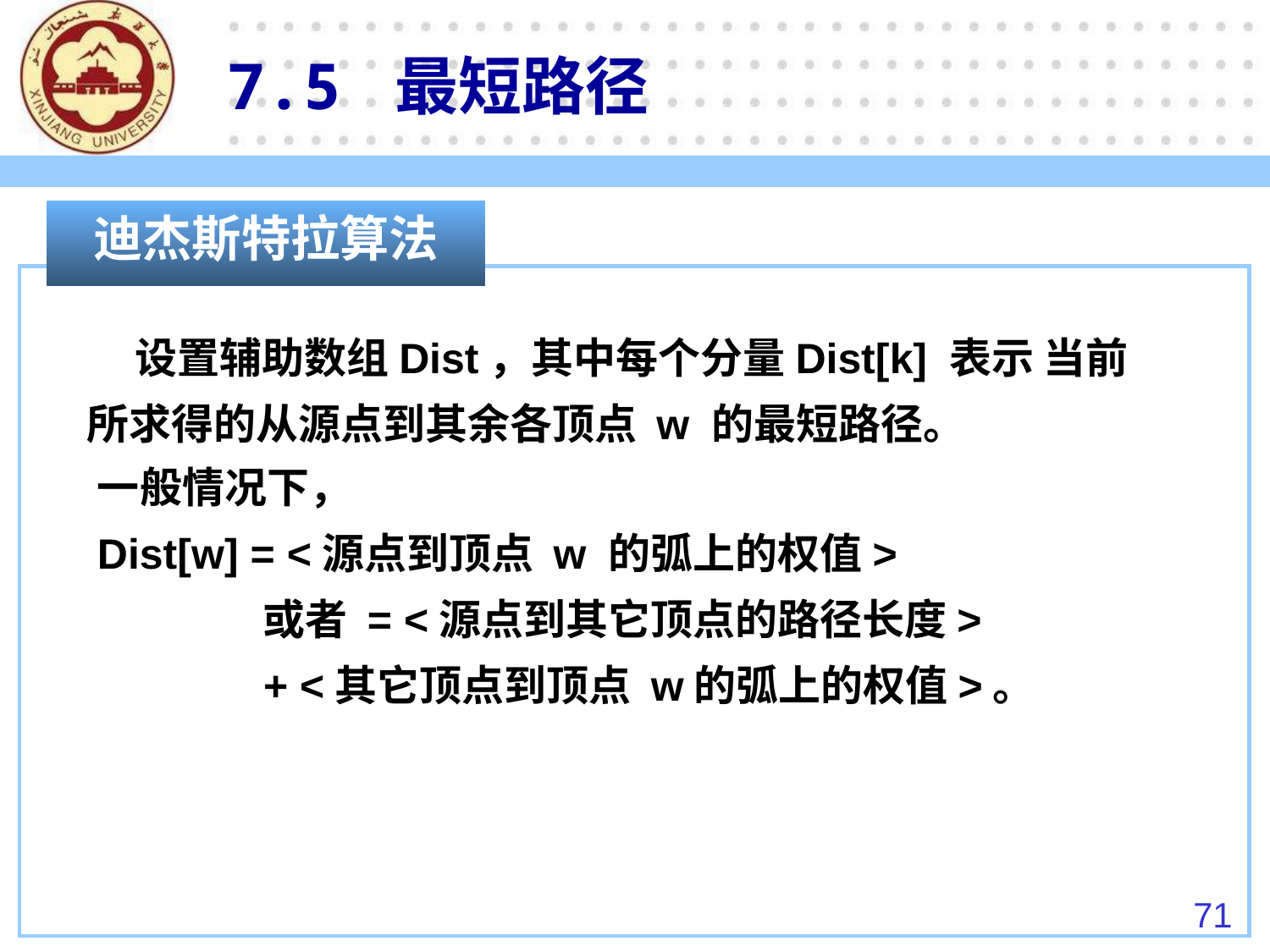

7.5 最短路径
迪杰斯特拉算法

    设置辅助数组Dist，其中每个分量Dist[k] 表示 当前所求得的从源点到其余各顶点 w 的最短路径。
一般情况下，
Dist[w] = <源点到顶点 w 的弧上的权值>
   或者 = <源点到其它顶点的路径长度>
              + <其它顶点到顶点 w的弧上的权值>。
71